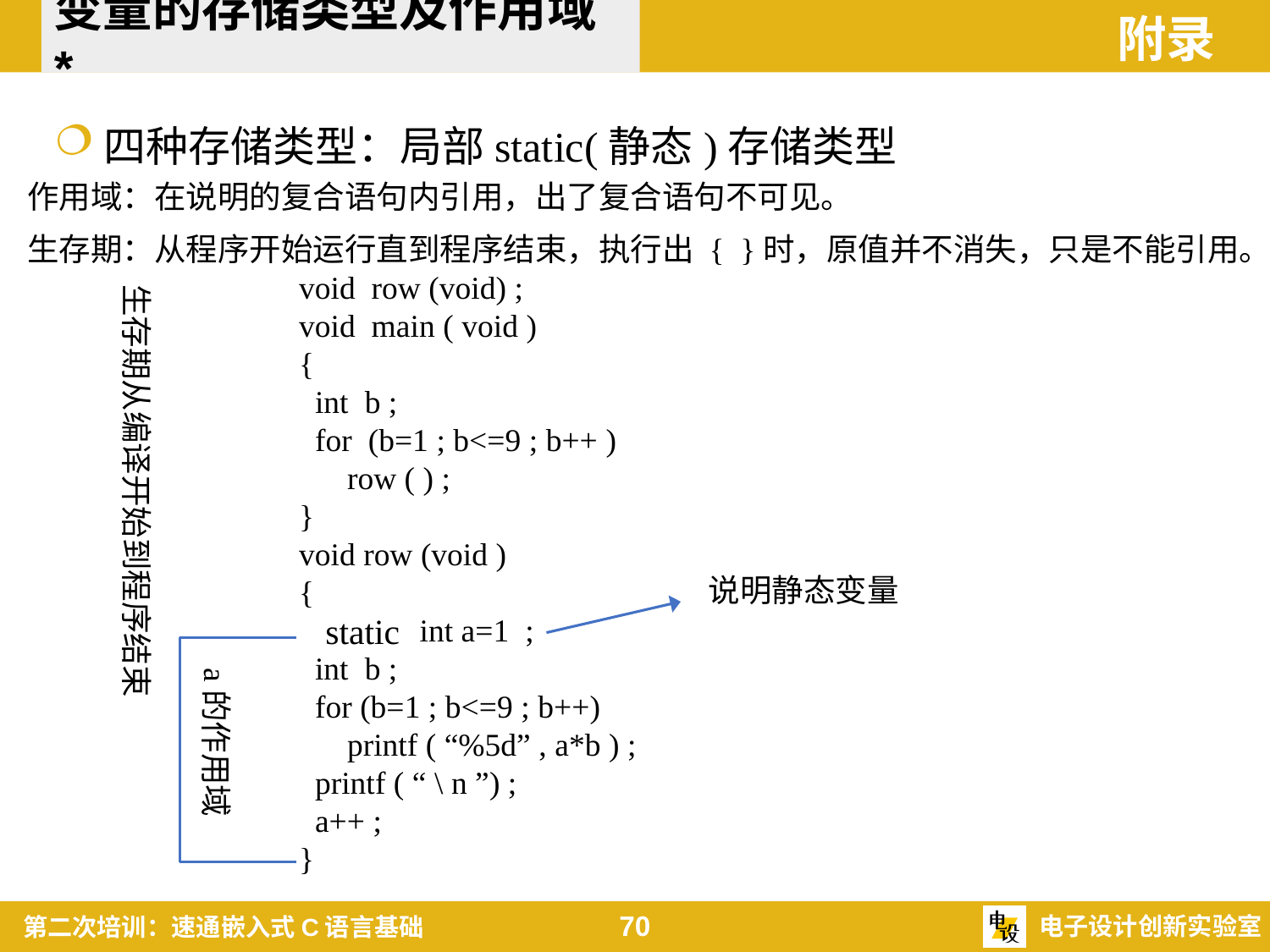

变量的存储类型及作用域*
附录
四种存储类型：局部static(静态)存储类型
作用域：在说明的复合语句内引用，出了复合语句不可见。
生存期：从程序开始运行直到程序结束，执行出 {  }时，原值并不消失，只是不能引用。

void  row (void) ;
void  main ( void )
{
  int  b ;
  for  (b=1 ; b<=9 ; b++ )
      row ( ) ;
}
void row (void )
{
               int a=1  ;
  int  b ;
  for (b=1 ; b<=9 ; b++)
      printf ( “%5d” , a*b ) ;
  printf ( “ \ n ”) ;
  a++ ;
}
生存期从编译开始到程序结束
说明静态变量
static

a的作用域
70